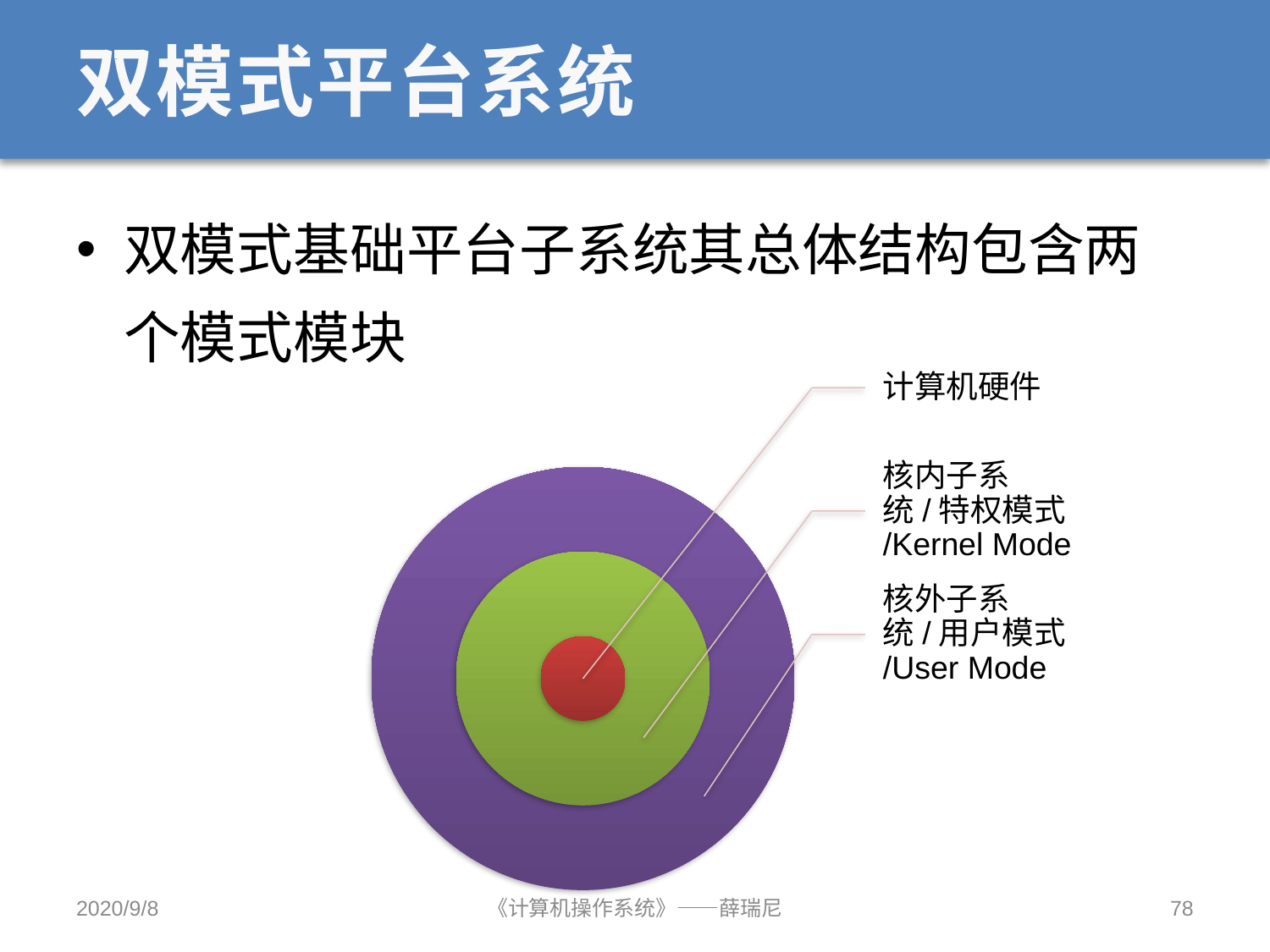

# 双模式平台系统
双模式基础平台子系统其总体结构包含两个模式模块
计算机硬件
核内子系统/特权模式/Kernel Mode
核外子系统/用户模式/User Mode
2020/9/8
《计算机操作系统》——薛瑞尼
78